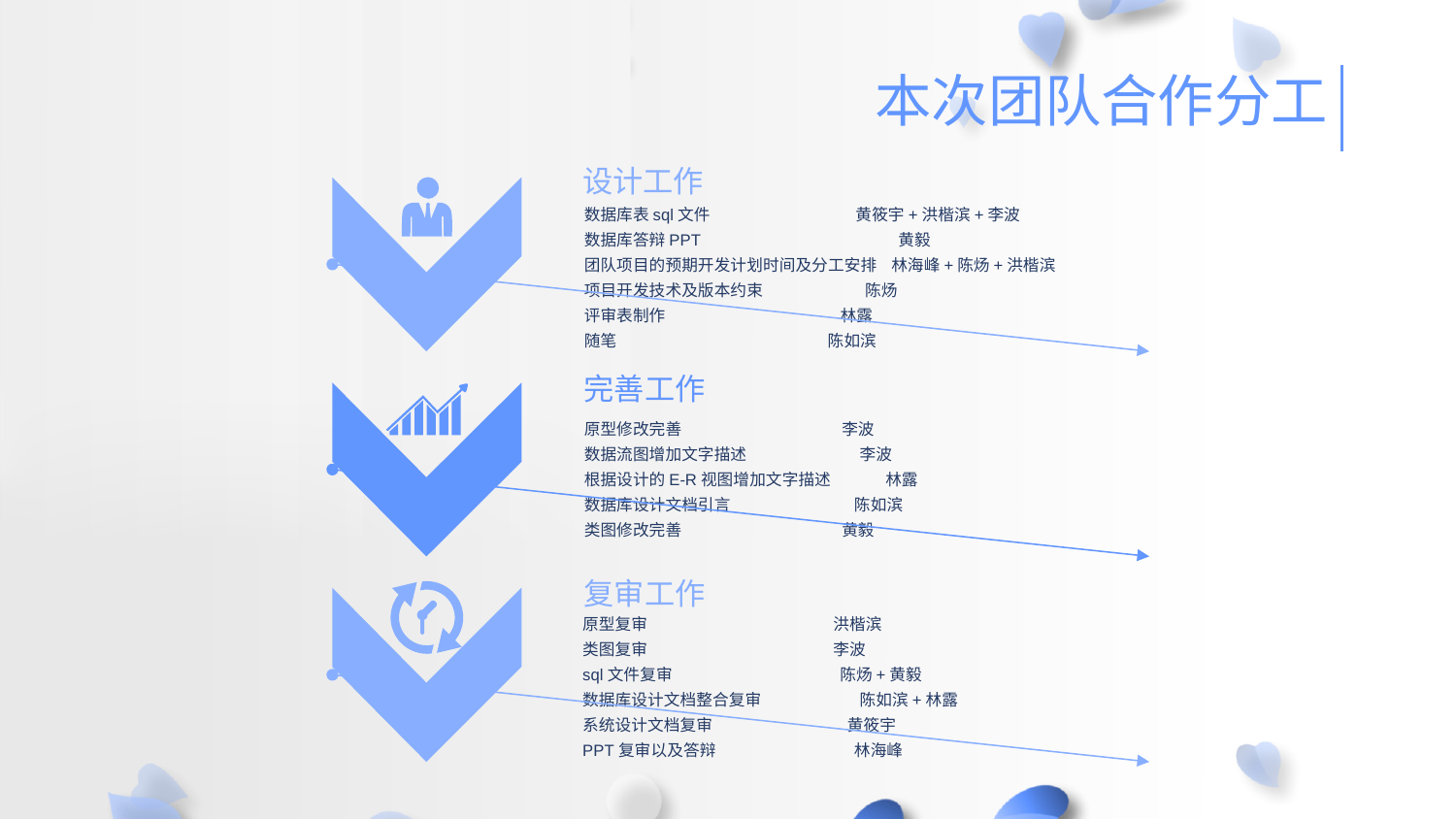

本次团队合作分工
设计工作

数据库表sql文件                                        黄筱宇+洪楷滨+李波
数据库答辩PPT                                          黄毅
团队项目的预期开发计划时间及分工安排    林海峰+陈炀+洪楷滨
项目开发技术及版本约束                            陈炀
评审表制作                                                林露
随笔                                                          陈如滨
完善工作

原型修改完善                                            李波
数据流图增加文字描述                               李波
根据设计的E-R视图增加文字描述               林露
数据库设计文档引言                                  陈如滨
类图修改完善                                            黄毅
复审工作

原型复审                                                   洪楷滨
类图复审                                                   李波
sql文件复审                                              陈炀+黄毅
数据库设计文档整合复审                           陈如滨+林露
系统设计文档复审                                     黄筱宇
PPT复审以及答辩                                      林海峰